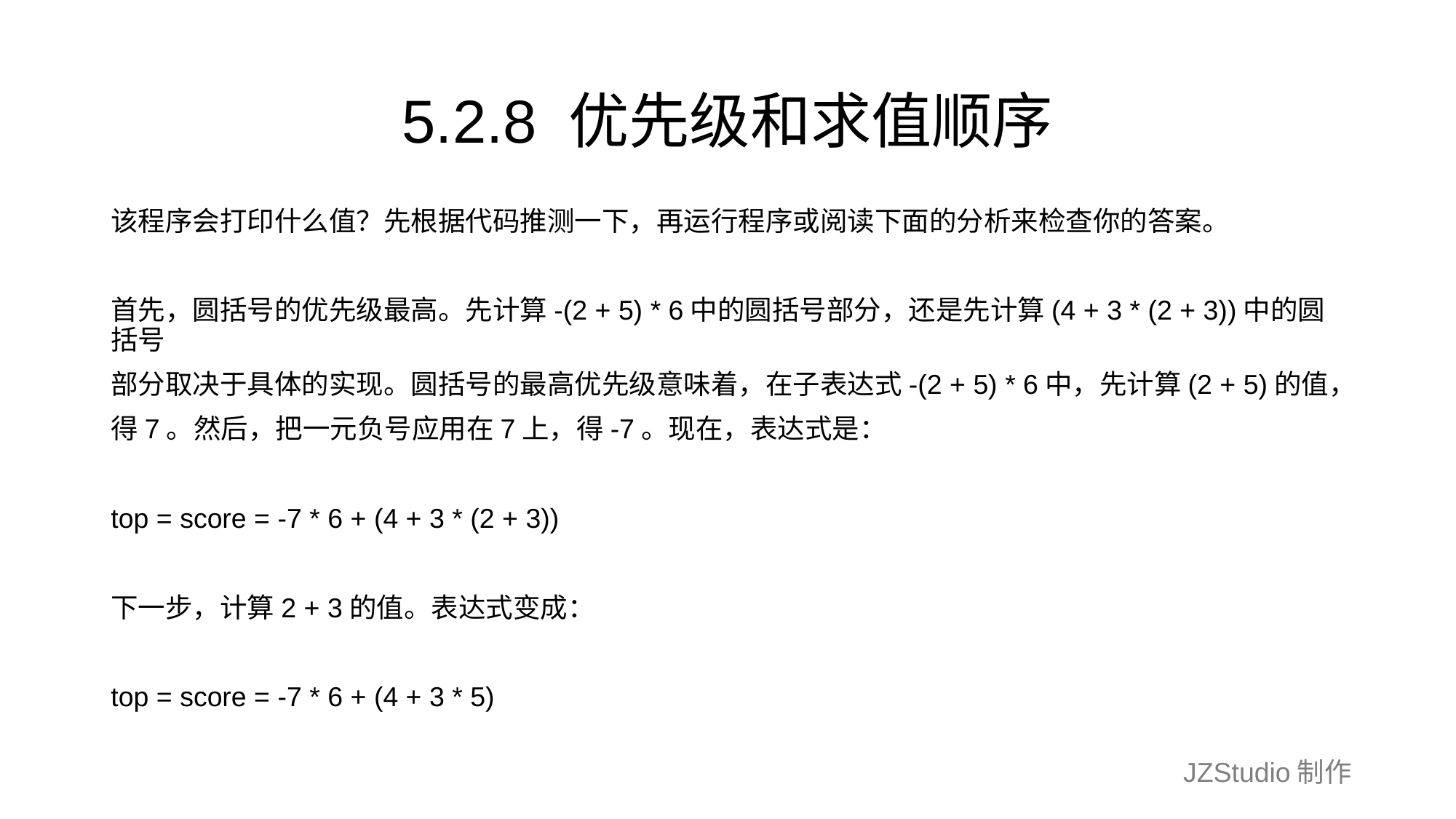

# 5.2.8 优先级和求值顺序
该程序会打印什么值？先根据代码推测一下，再运行程序或阅读下面的分析来检查你的答案。

首先，圆括号的优先级最高。先计算-(2 + 5) * 6中的圆括号部分，还是先计算(4 + 3 * (2 + 3))中的圆括号
部分取决于具体的实现。圆括号的最高优先级意味着，在子表达式-(2 + 5) * 6中，先计算(2 + 5)的值，
得7。然后，把一元负号应用在7上，得-7。现在，表达式是：

top = score = -7 * 6 + (4 + 3 * (2 + 3))

下一步，计算2 + 3的值。表达式变成：

top = score = -7 * 6 + (4 + 3 * 5)